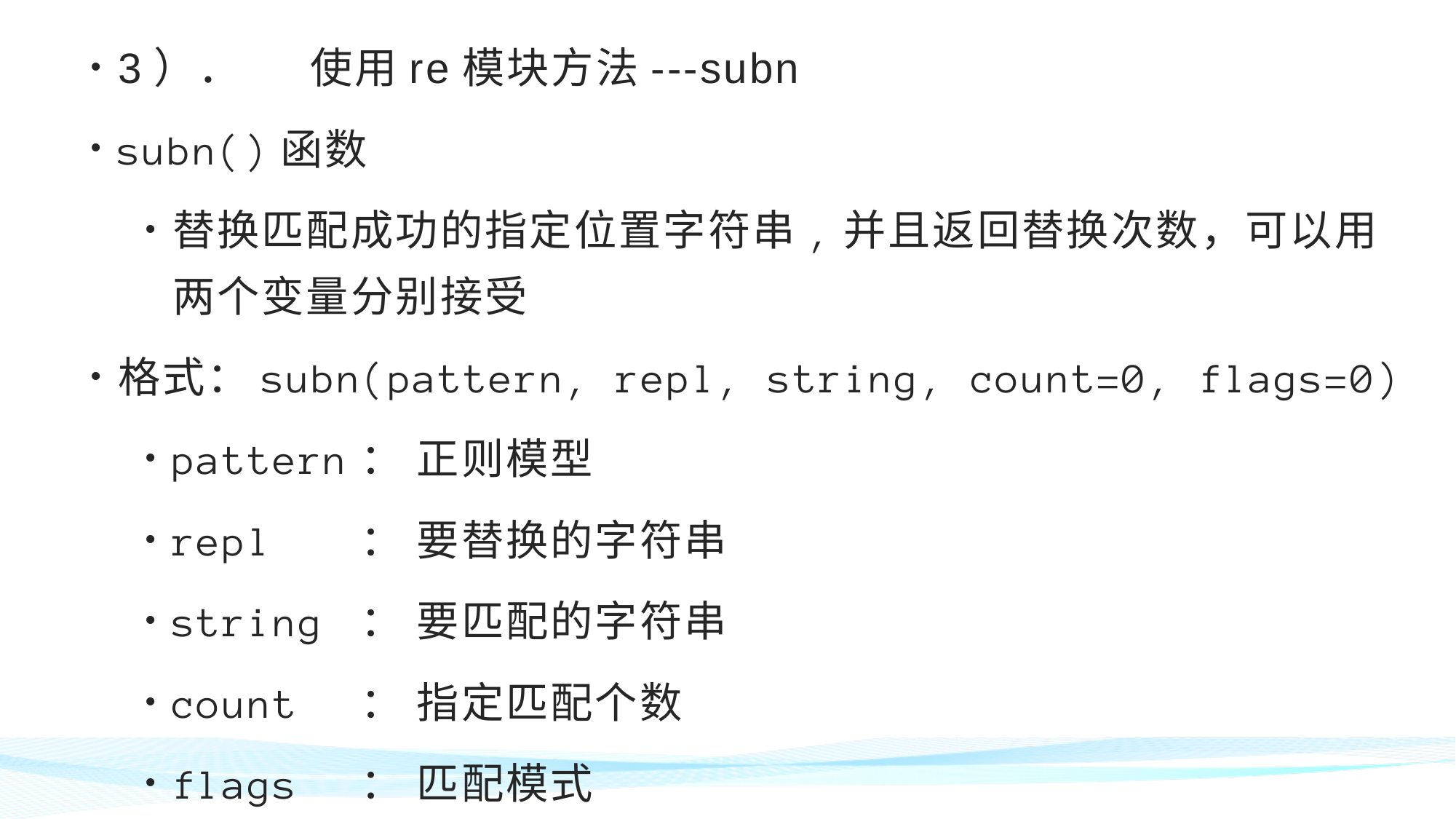

3）．	使用re模块方法---subn
subn()函数
替换匹配成功的指定位置字符串,并且返回替换次数，可以用两个变量分别接受
格式：subn(pattern, repl, string, count=0, flags=0)
pattern： 正则模型
repl   ： 要替换的字符串
string ： 要匹配的字符串
count  ： 指定匹配个数
flags  ： 匹配模式